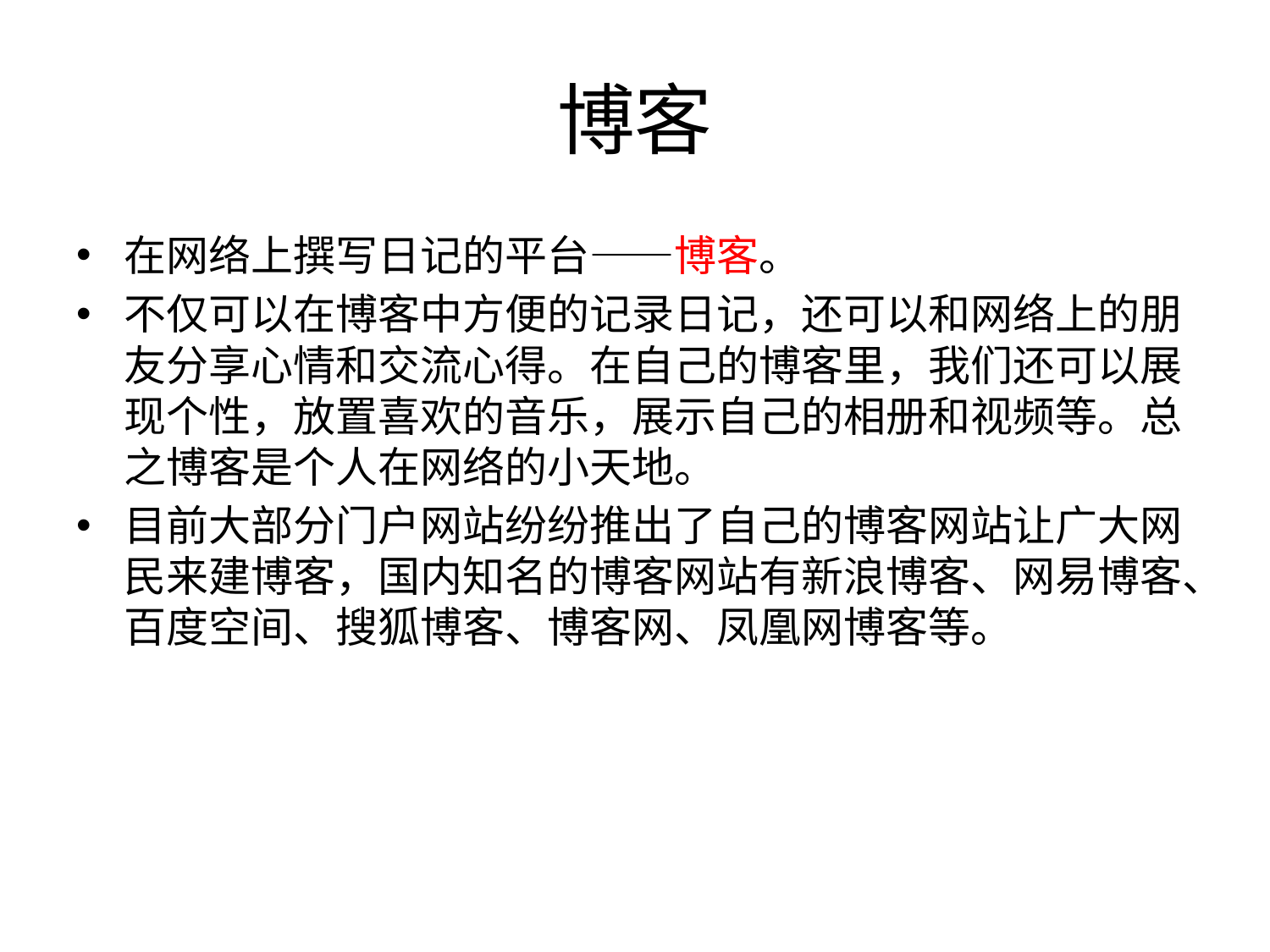

# 博客
在网络上撰写日记的平台——博客。
不仅可以在博客中方便的记录日记，还可以和网络上的朋友分享心情和交流心得。在自己的博客里，我们还可以展现个性，放置喜欢的音乐，展示自己的相册和视频等。总之博客是个人在网络的小天地。
目前大部分门户网站纷纷推出了自己的博客网站让广大网民来建博客，国内知名的博客网站有新浪博客、网易博客、百度空间、搜狐博客、博客网、凤凰网博客等。